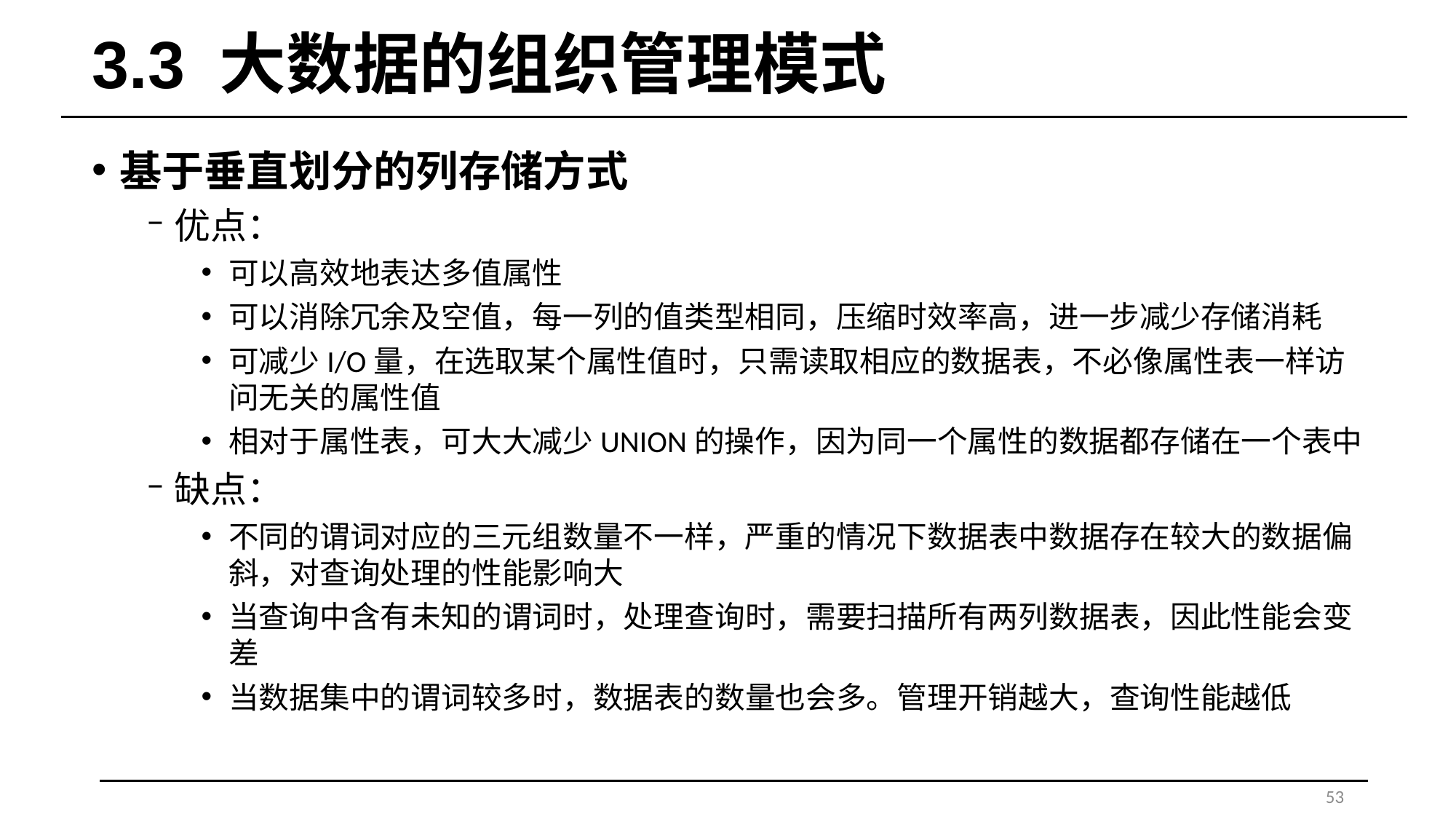

# 3.3 大数据的组织管理模式
基于垂直划分的列存储方式
优点：
可以高效地表达多值属性
可以消除冗余及空值，每一列的值类型相同，压缩时效率高，进一步减少存储消耗
可减少I/O量，在选取某个属性值时，只需读取相应的数据表，不必像属性表一样访问无关的属性值
相对于属性表，可大大减少UNION的操作，因为同一个属性的数据都存储在一个表中
缺点：
不同的谓词对应的三元组数量不一样，严重的情况下数据表中数据存在较大的数据偏斜，对查询处理的性能影响大
当查询中含有未知的谓词时，处理查询时，需要扫描所有两列数据表，因此性能会变差
当数据集中的谓词较多时，数据表的数量也会多。管理开销越大，查询性能越低
53